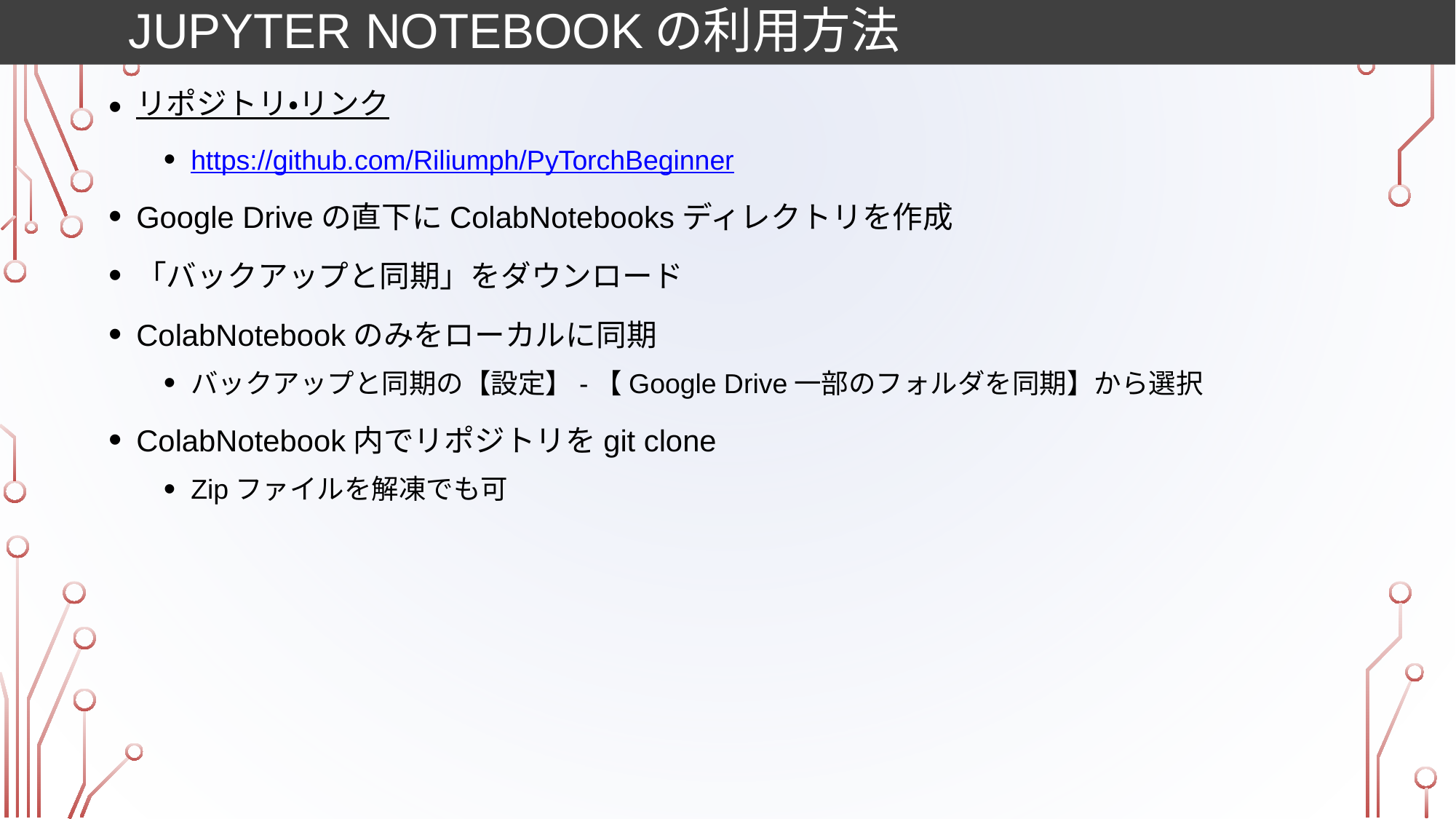

# Jupyter Notebookの利用方法
リポジトリ・リンク
https://github.com/Riliumph/PyTorchBeginner
Google Driveの直下にColabNotebooksディレクトリを作成
「バックアップと同期」をダウンロード
ColabNotebookのみをローカルに同期
バックアップと同期の【設定】-【Google Drive一部のフォルダを同期】から選択
ColabNotebook内でリポジトリをgit clone
Zipファイルを解凍でも可